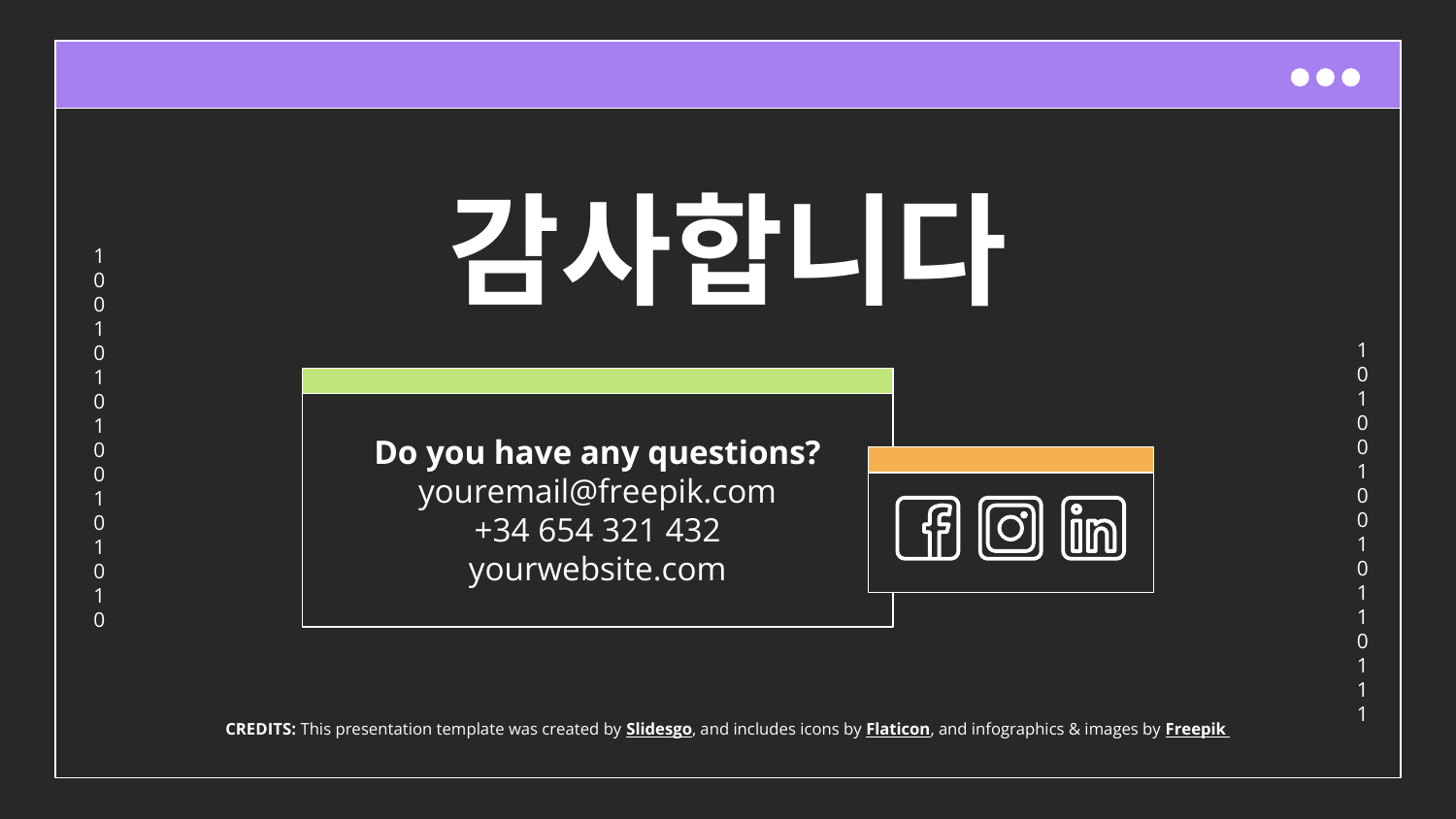

# 감사합니다

Do you have any questions?
youremail@freepik.com
+34 654 321 432
yourwebsite.com

CREDITS: This presentation template was created by Slidesgo, and includes icons by Flaticon, and infographics & images by Freepik